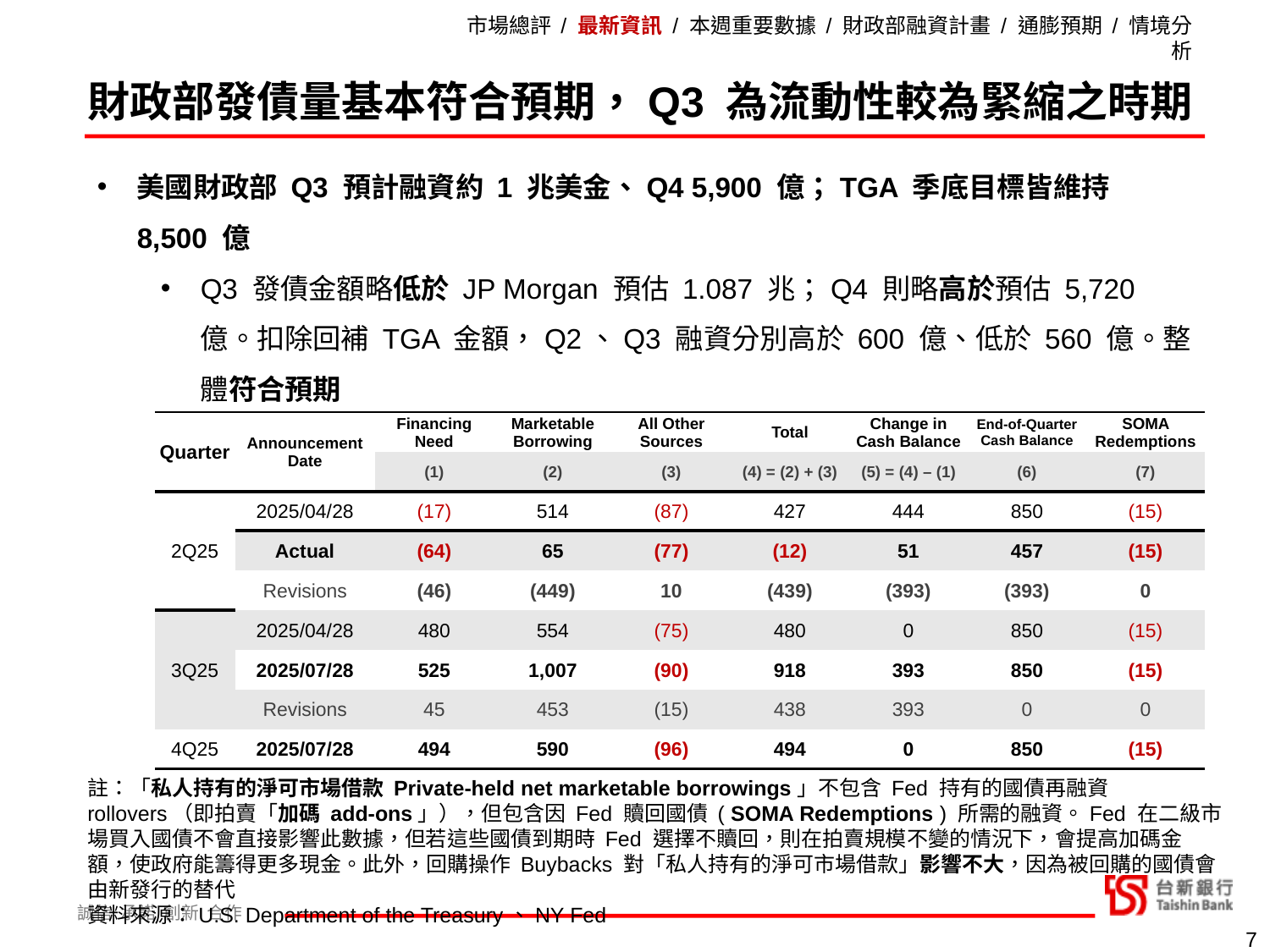

市場總評 / 最新資訊 / 本週重要數據 / 財政部融資計畫 / 通膨預期 / 情境分析
財政部發債量基本符合預期，Q3 為流動性較為緊縮之時期
美國財政部 Q3 預計融資約 1 兆美金、Q4 5,900 億；TGA 季底目標皆維持 8,500 億
Q3 發債金額略低於 JP Morgan 預估 1.087 兆；Q4 則略高於預估 5,720 億。扣除回補 TGA 金額，Q2、Q3 融資分別高於 600 億、低於 560 億。整體符合預期
週三晚間將進一步公布各年券發行量之細節。目前 ON RRP 仍有 1,705 億尚屬充裕，關注 MMF 之需求是否能吸收 T-Bills 增發量， FFR 仍處高位下應沒問題
| Quarter | Announcement Date | Financing Need | Marketable Borrowing | All Other Sources | Total | Change in Cash Balance | End-of-Quarter Cash Balance | SOMA Redemptions |
| --- | --- | --- | --- | --- | --- | --- | --- | --- |
|  |  | (1) | (2) | (3) | (4) = (2) + (3) | (5) = (4) – (1) | (6) | (7) |
| 2Q25 | 2025/04/28 | (17) | 514 | (87) | 427 | 444 | 850 | (15) |
|  | Actual | (64) | 65 | (77) | (12) | 51 | 457 | (15) |
|  | Revisions | (46) | (449) | 10 | (439) | (393) | (393) | 0 |
| 3Q25 | 2025/04/28 | 480 | 554 | (75) | 480 | 0 | 850 | (15) |
|  | 2025/07/28 | 525 | 1,007 | (90) | 918 | 393 | 850 | (15) |
|  | Revisions | 45 | 453 | (15) | 438 | 393 | 0 | 0 |
| 4Q25 | 2025/07/28 | 494 | 590 | (96) | 494 | 0 | 850 | (15) |

註：「私人持有的淨可市場借款 Private-held net marketable borrowings」不包含 Fed 持有的國債再融資 rollovers（即拍賣「加碼 add-ons」），但包含因 Fed 贖回國債 ( SOMA Redemptions ) 所需的融資。Fed 在二級市場買入國債不會直接影響此數據，但若這些國債到期時 Fed 選擇不贖回，則在拍賣規模不變的情況下，會提高加碼金額，使政府能籌得更多現金。此外，回購操作 Buybacks 對「私人持有的淨可市場借款」影響不大，因為被回購的國債會由新發行的替代
資料來源：U.S. Department of the Treasury、NY Fed
7